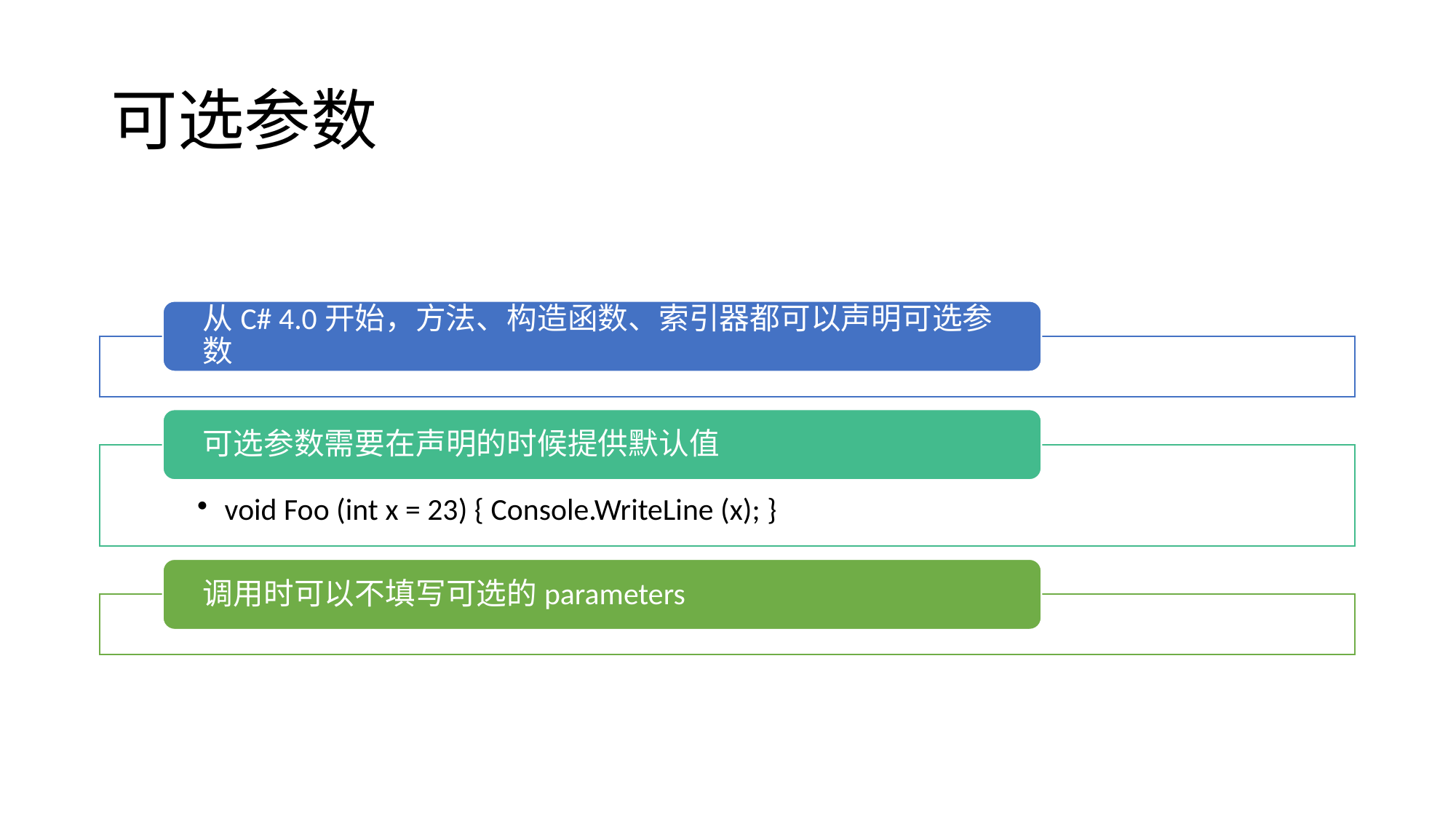

# 可选参数
从C# 4.0开始，方法、构造函数、索引器都可以声明可选参数
void Foo (int x = 23) { Console.WriteLine (x); }
可选参数需要在声明的时候提供默认值
调用时可以不填写可选的parameters